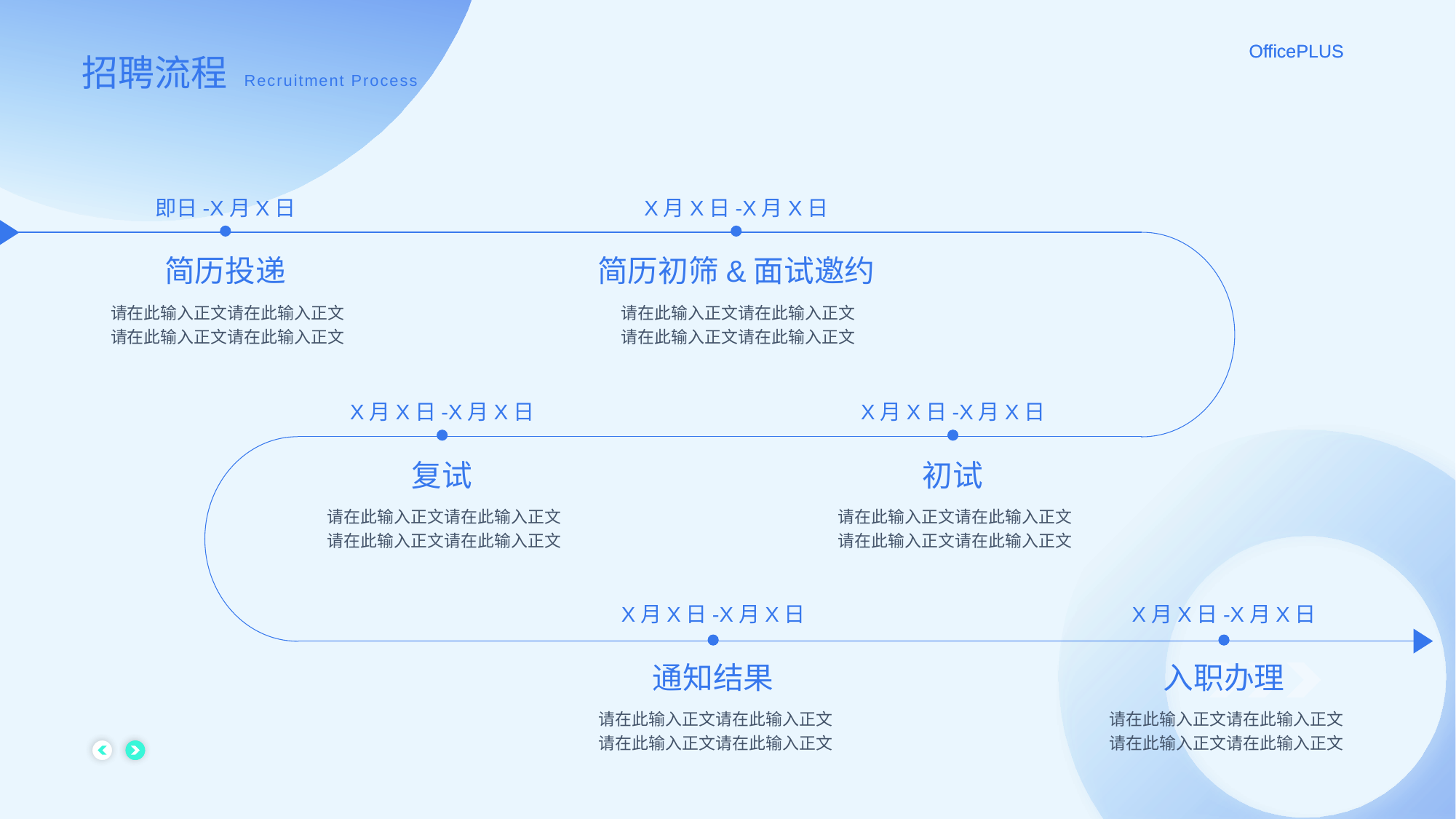

招聘流程 Recruitment Process
即日-X月X日
X月X日-X月X日

简历投递
简历初筛&面试邀约
请在此输入正文请在此输入正文请在此输入正文请在此输入正文
请在此输入正文请在此输入正文请在此输入正文请在此输入正文
X月X日-X月X日
X月X日-X月X日

复试
初试
请在此输入正文请在此输入正文请在此输入正文请在此输入正文
请在此输入正文请在此输入正文请在此输入正文请在此输入正文
X月X日-X月X日
X月X日-X月X日

通知结果
入职办理
请在此输入正文请在此输入正文请在此输入正文请在此输入正文
请在此输入正文请在此输入正文请在此输入正文请在此输入正文